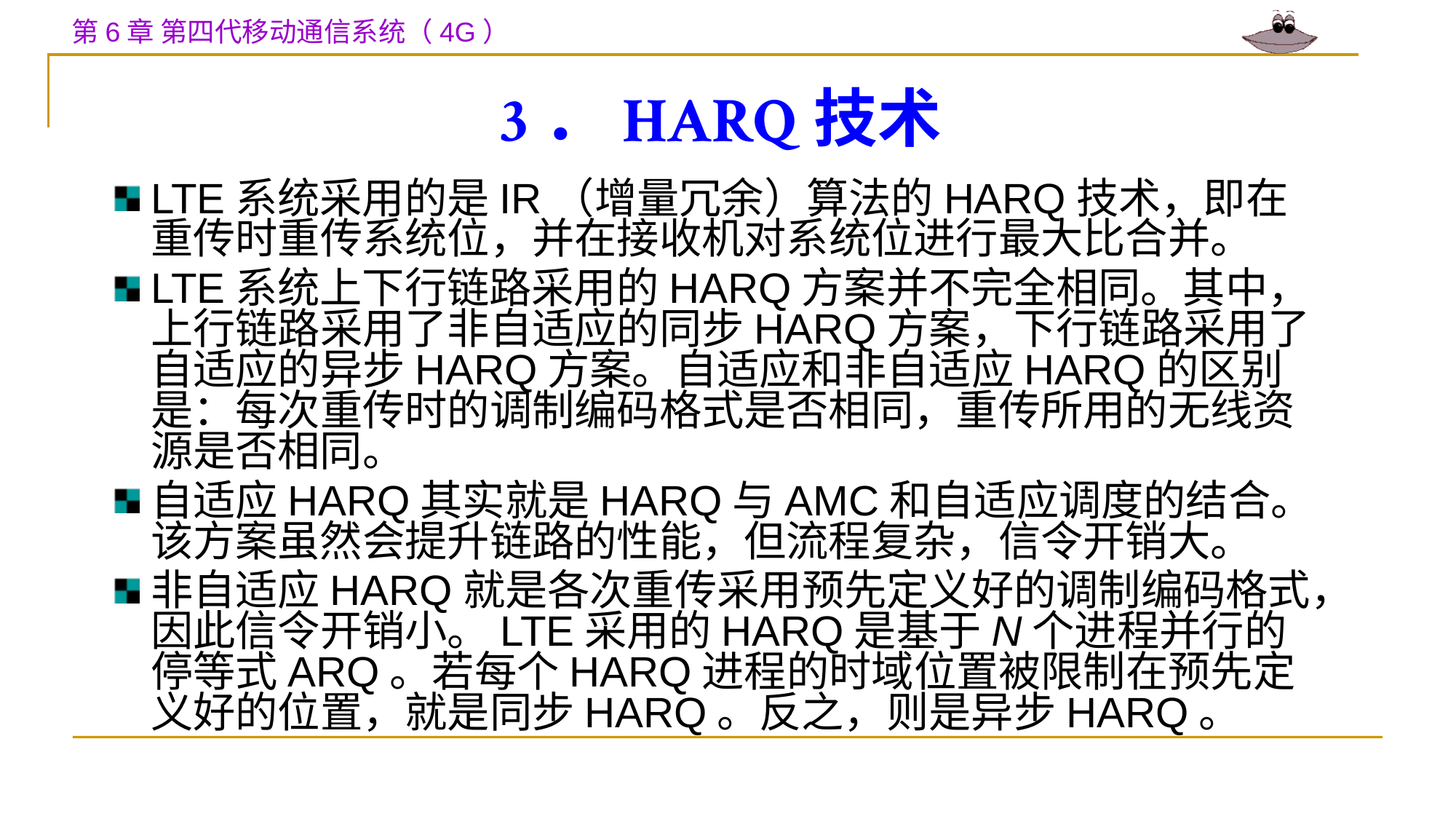

# 3．HARQ技术
LTE系统采用的是IR（增量冗余）算法的HARQ技术，即在重传时重传系统位，并在接收机对系统位进行最大比合并。
LTE系统上下行链路采用的HARQ方案并不完全相同。其中，上行链路采用了非自适应的同步HARQ方案，下行链路采用了自适应的异步HARQ方案。自适应和非自适应HARQ的区别是：每次重传时的调制编码格式是否相同，重传所用的无线资源是否相同。
自适应HARQ其实就是HARQ与AMC和自适应调度的结合。该方案虽然会提升链路的性能，但流程复杂，信令开销大。
非自适应HARQ就是各次重传采用预先定义好的调制编码格式，因此信令开销小。LTE采用的HARQ是基于N个进程并行的停等式ARQ。若每个HARQ进程的时域位置被限制在预先定义好的位置，就是同步HARQ。反之，则是异步HARQ。